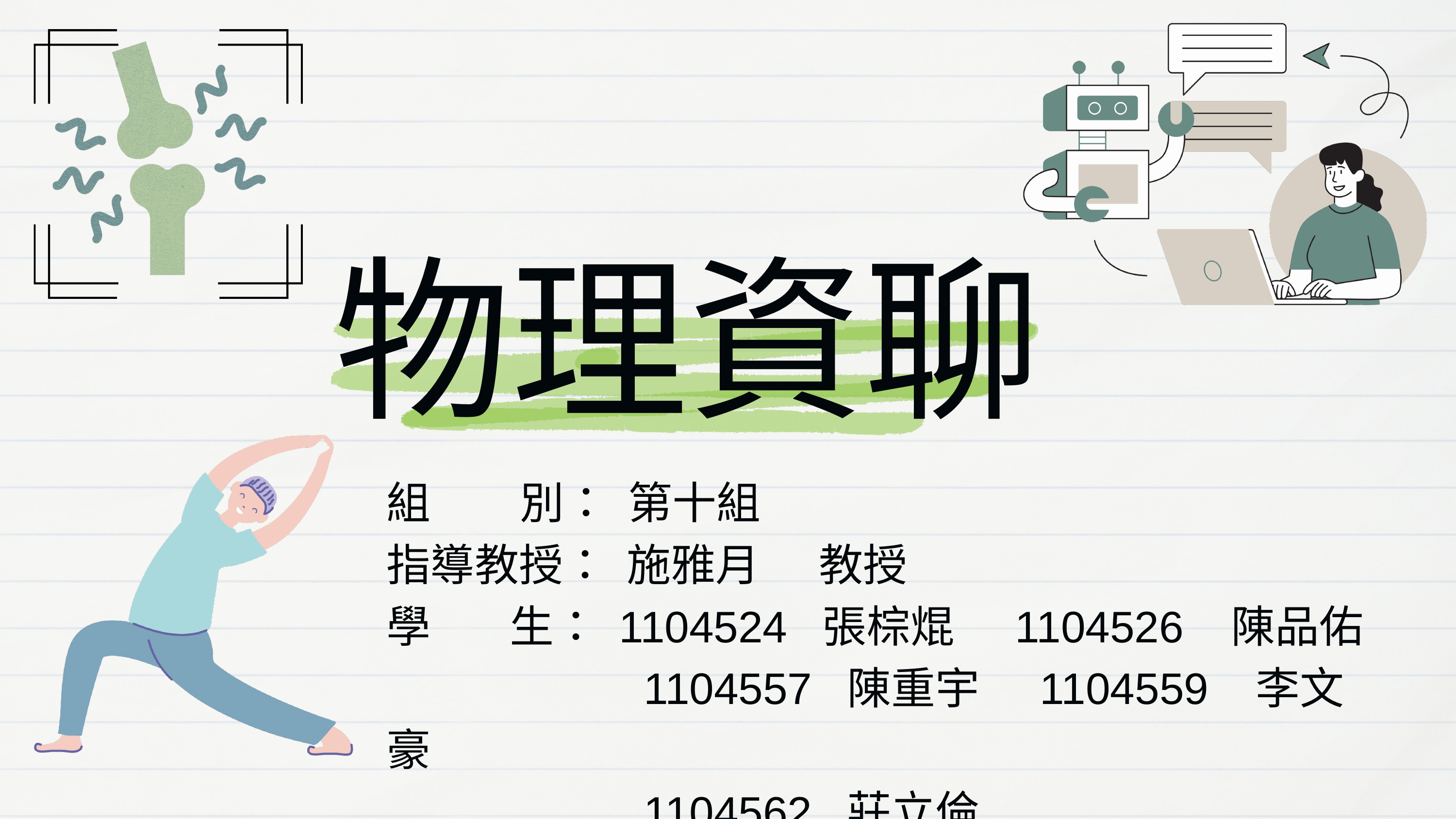

物理資聊

組         別：  第十組
指導教授：  施雅月      教授
學        生： 1104524  張棕焜     1104526   陳品佑
                     1104557  陳重宇     1104559   李文豪
                     1104562  莊立倫